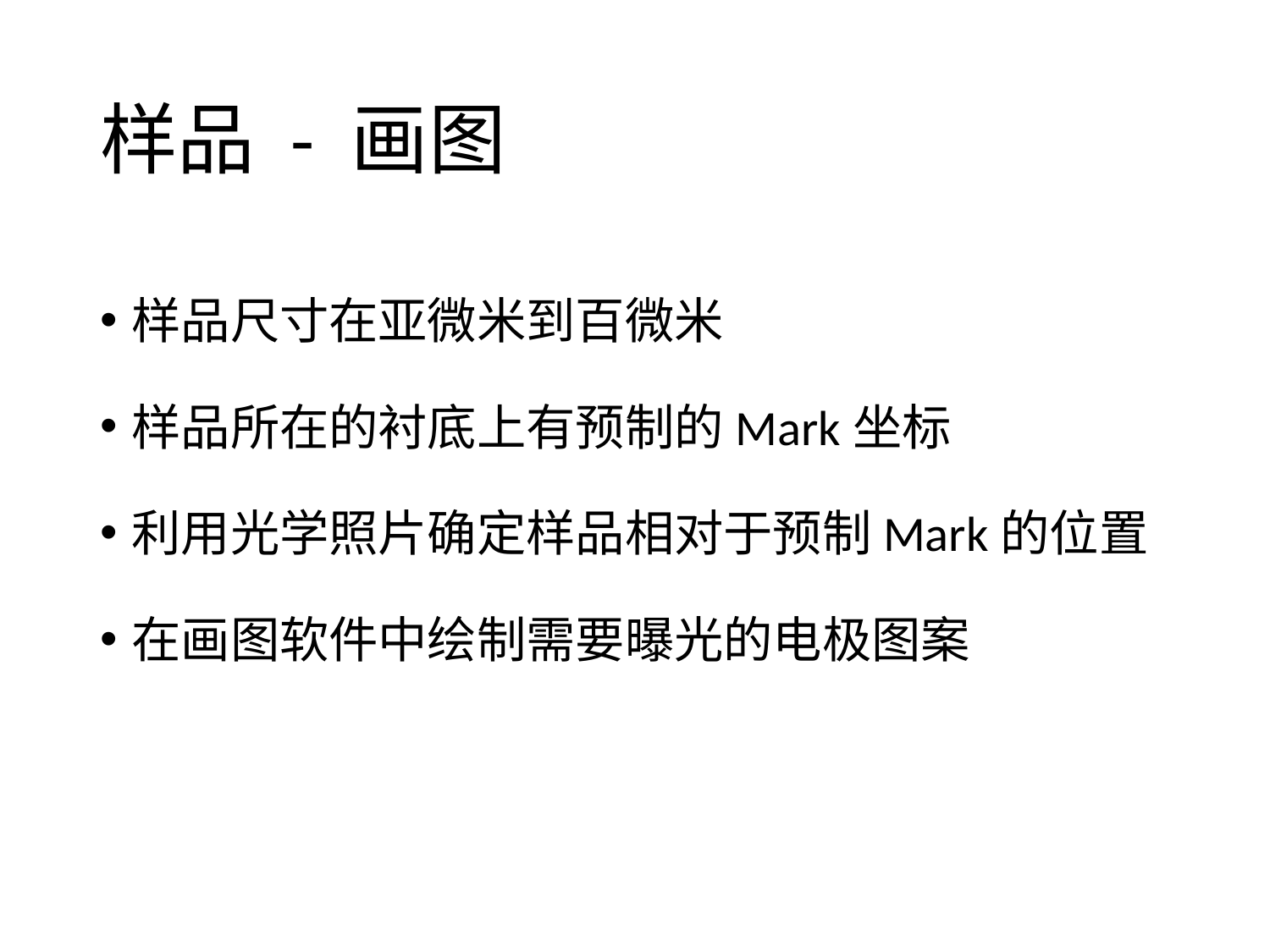

# 样品 - 画图
样品尺寸在亚微米到百微米
样品所在的衬底上有预制的Mark坐标
利用光学照片确定样品相对于预制Mark的位置
在画图软件中绘制需要曝光的电极图案